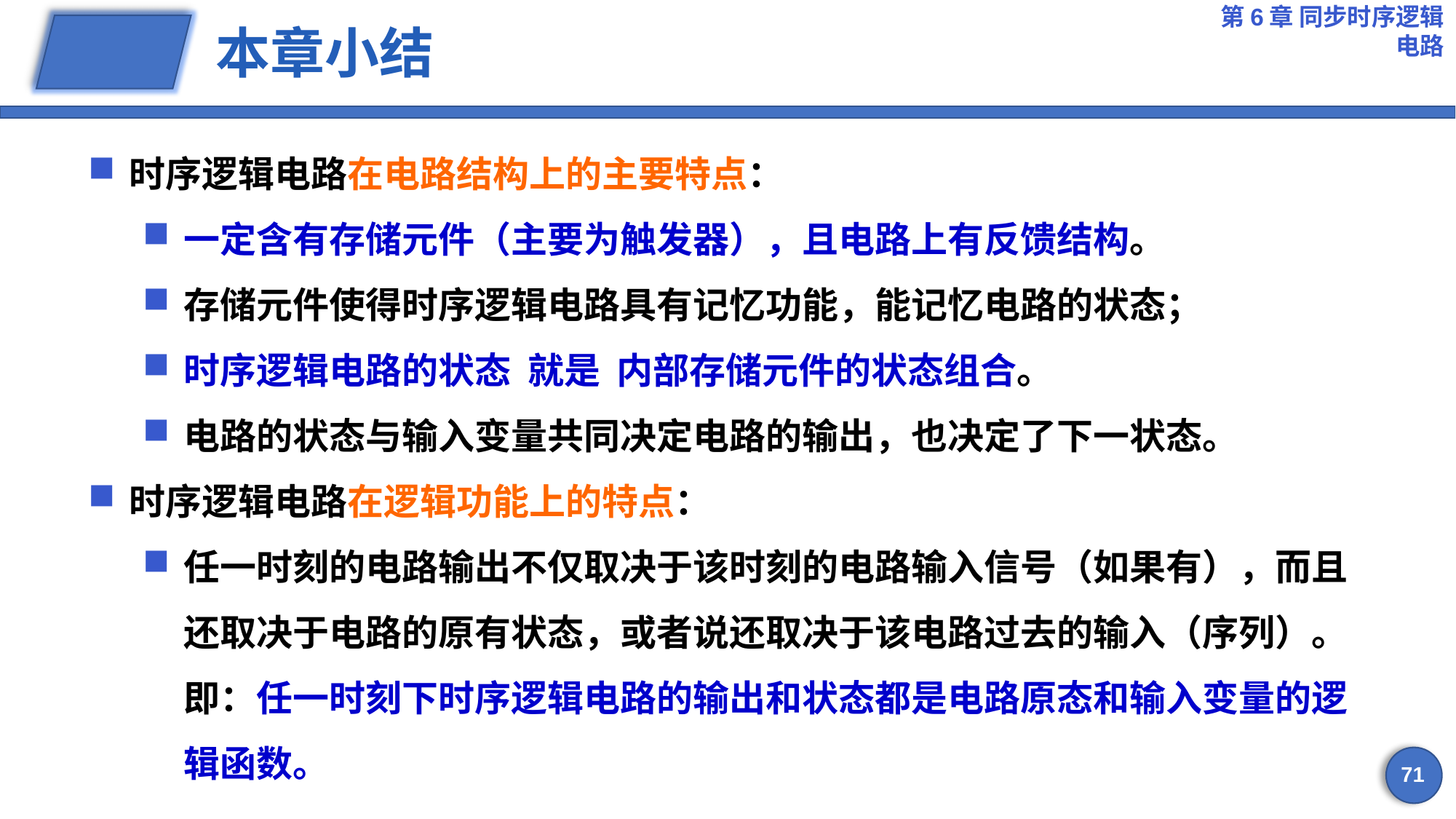

第6章 同步时序逻辑电路
# 本章小结

时序逻辑电路在电路结构上的主要特点：
一定含有存储元件（主要为触发器），且电路上有反馈结构。
存储元件使得时序逻辑电路具有记忆功能，能记忆电路的状态；
时序逻辑电路的状态  就是  内部存储元件的状态组合。
电路的状态与输入变量共同决定电路的输出，也决定了下一状态。
时序逻辑电路在逻辑功能上的特点：
任一时刻的电路输出不仅取决于该时刻的电路输入信号（如果有），而且还取决于电路的原有状态，或者说还取决于该电路过去的输入（序列）。即：任一时刻下时序逻辑电路的输出和状态都是电路原态和输入变量的逻辑函数。
71